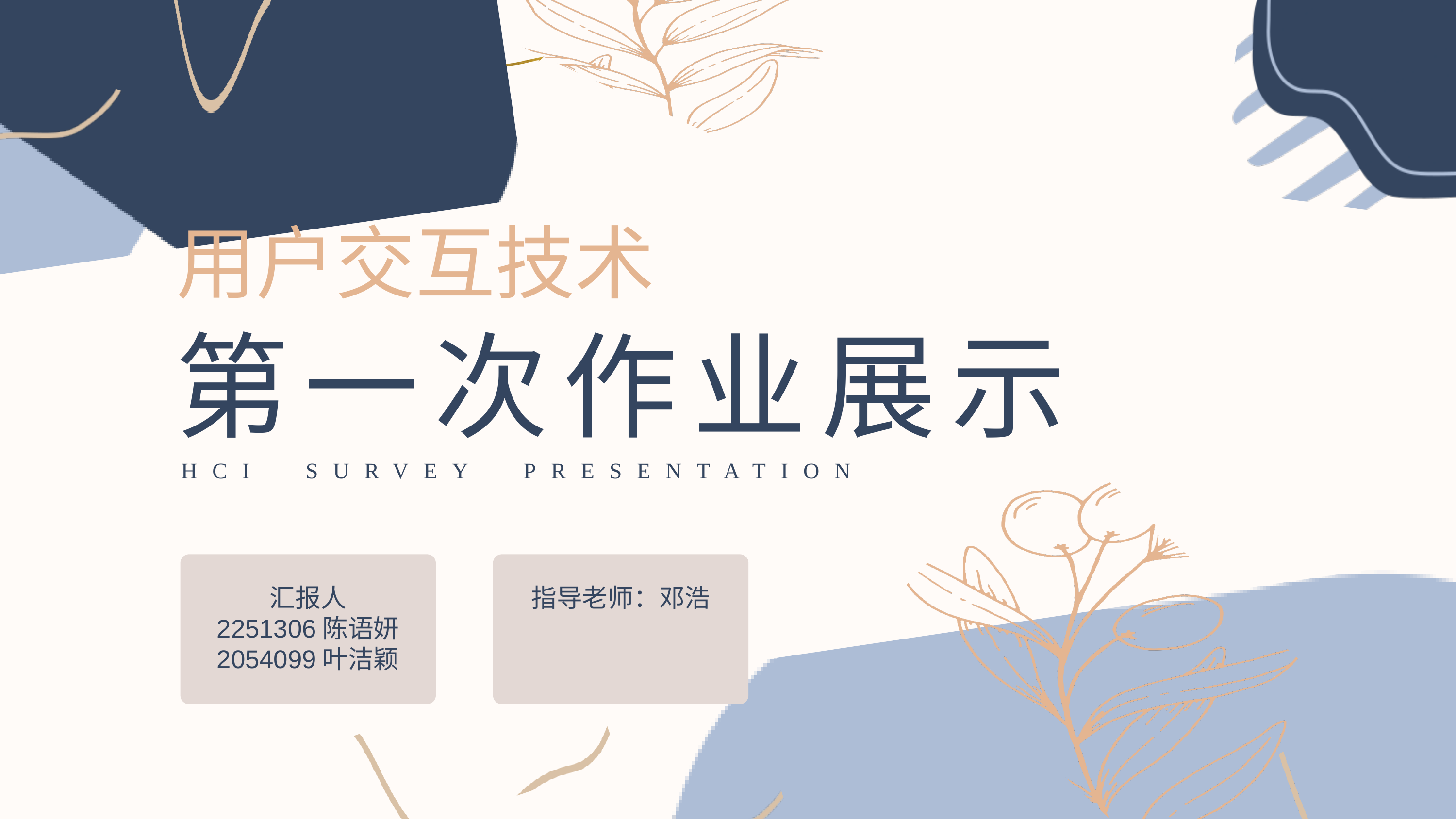

用户交互技术
第一次作业展示

HCI  SURVEY  PRESENTATION

汇报人
2251306陈语妍
2054099叶洁颖
指导老师：邓浩